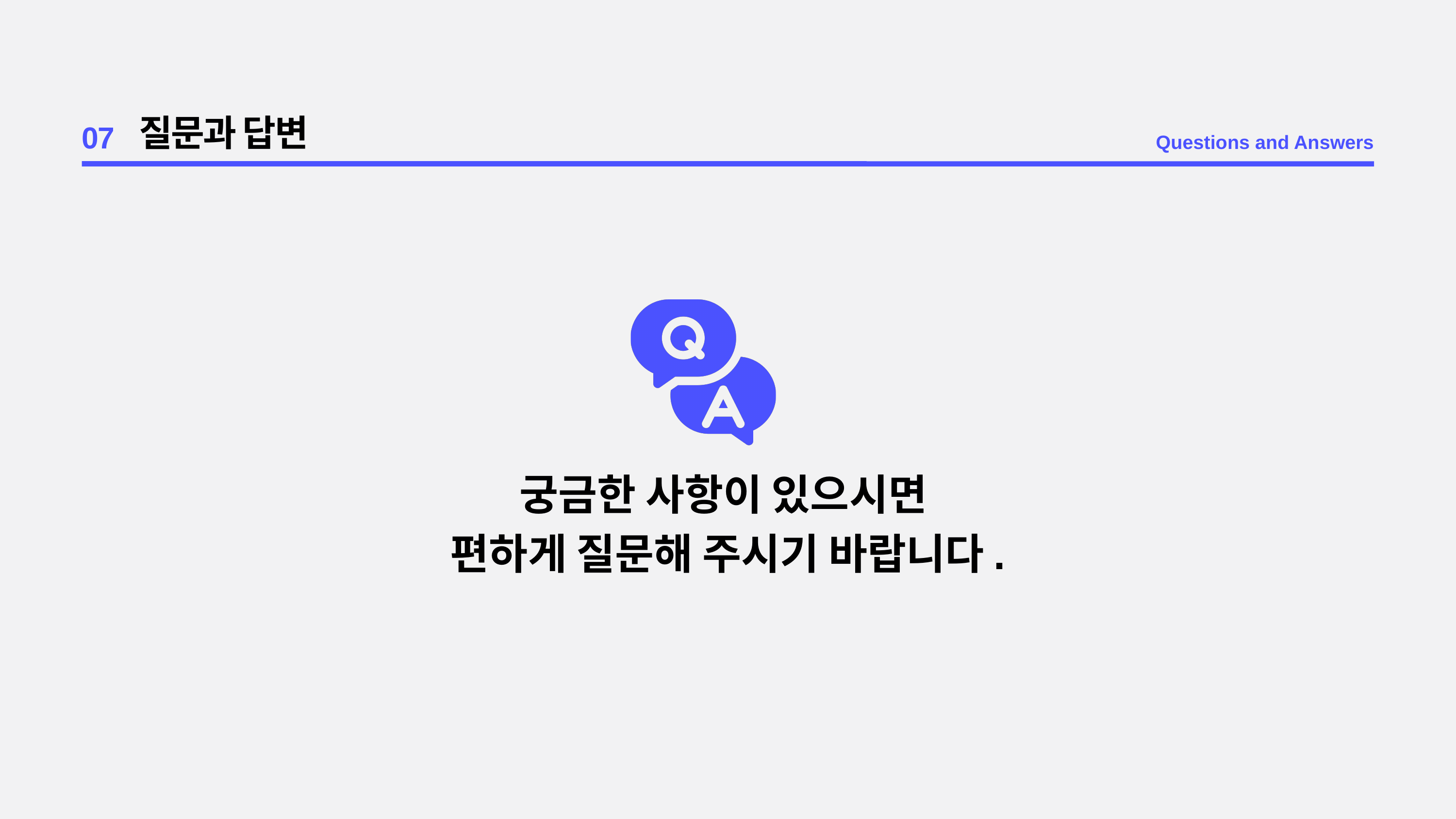

07
질문과 답변
Questions and Answers

궁금한 사항이 있으시면
편하게 질문해 주시기 바랍니다.